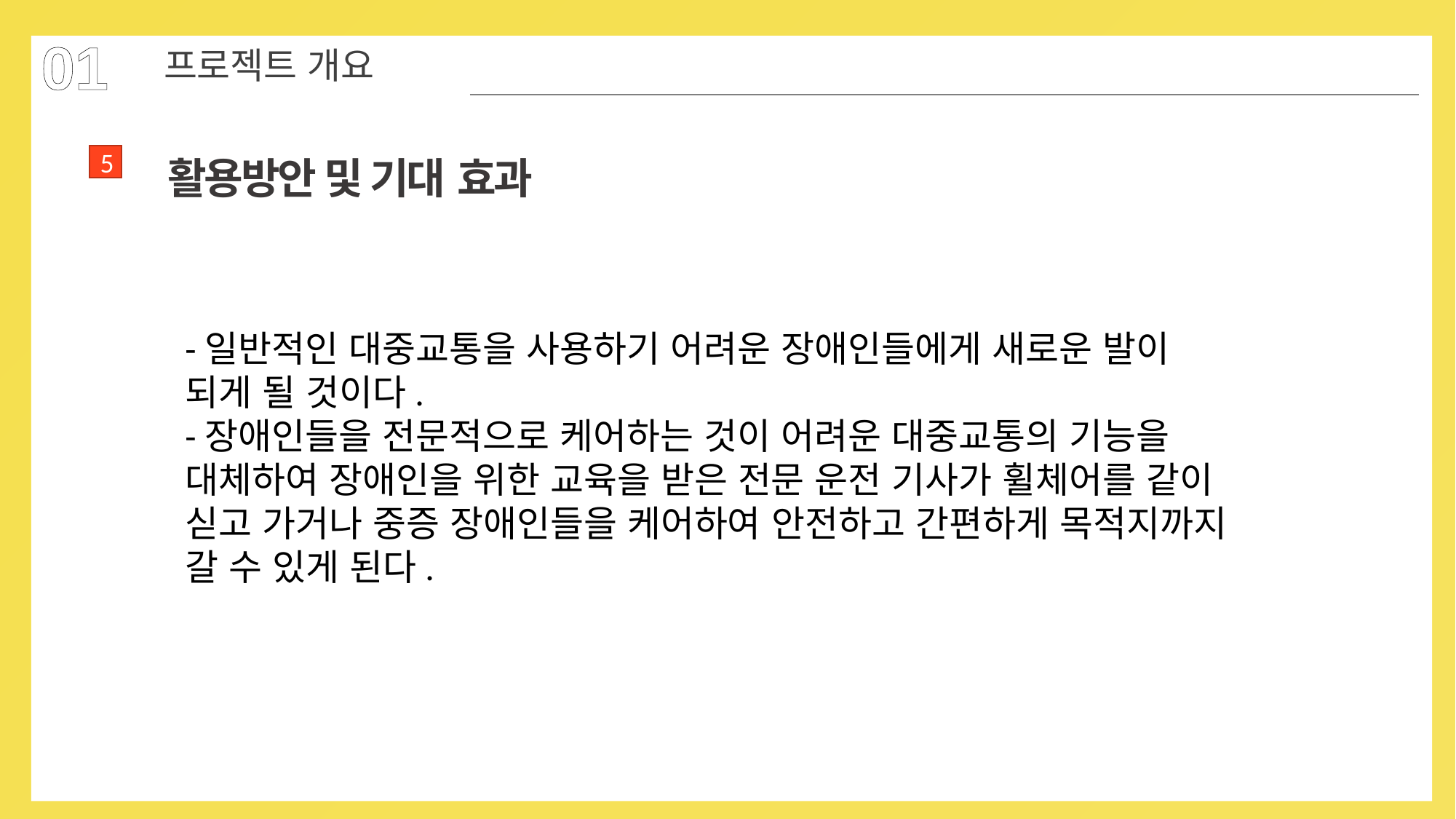

01

프로젝트 개요
5
활용방안 및 기대 효과
-일반적인 대중교통을 사용하기 어려운 장애인들에게 새로운 발이 되게 될 것이다.
-장애인들을 전문적으로 케어하는 것이 어려운 대중교통의 기능을 대체하여 장애인을 위한 교육을 받은 전문 운전 기사가 휠체어를 같이 싣고 가거나 중증 장애인들을 케어하여 안전하고 간편하게 목적지까지 갈 수 있게 된다.